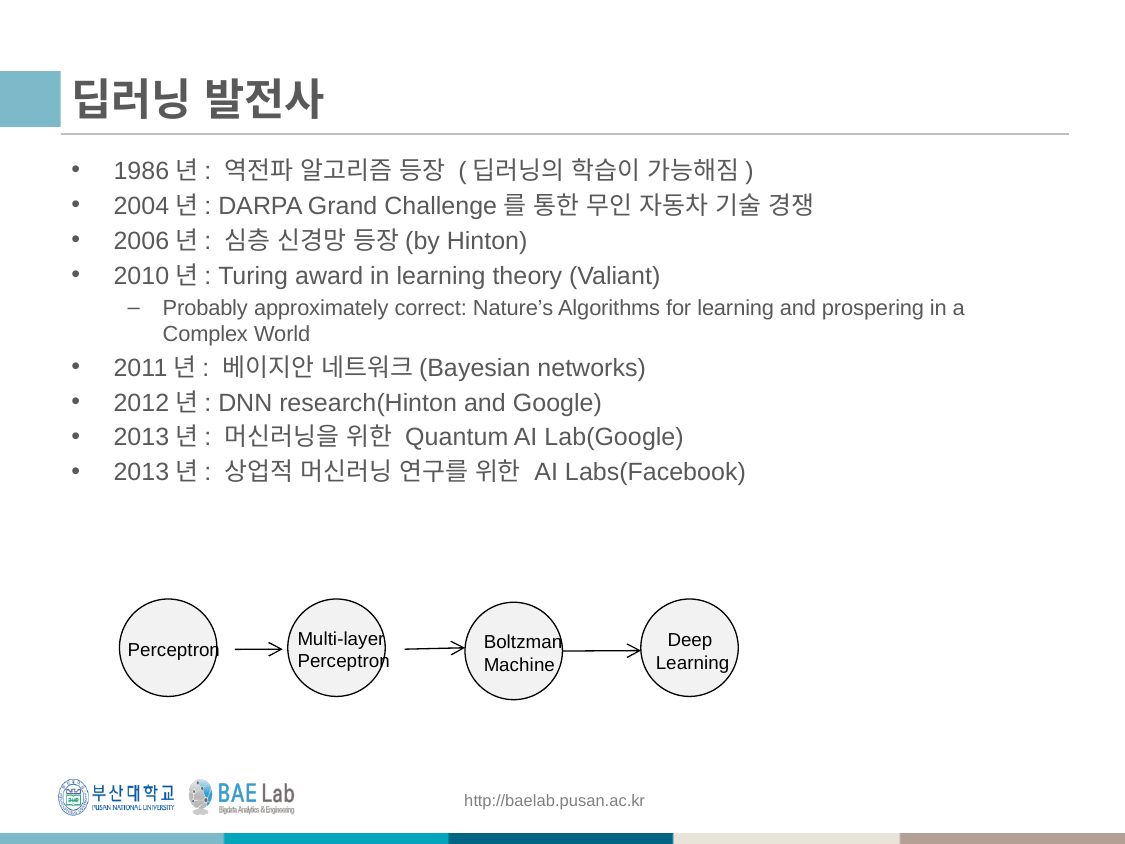

# 딥러닝 발전사
1986년: 역전파 알고리즘 등장 (딥러닝의 학습이 가능해짐)
2004년: DARPA Grand Challenge를 통한 무인 자동차 기술 경쟁
2006년: 심층 신경망 등장(by Hinton)
2010년: Turing award in learning theory (Valiant)
Probably approximately correct: Nature’s Algorithms for learning and prospering in a Complex World
2011년: 베이지안 네트워크(Bayesian networks)
2012년: DNN research(Hinton and Google)
2013년: 머신러닝을 위한 Quantum AI Lab(Google)
2013년: 상업적 머신러닝 연구를 위한 AI Labs(Facebook)

Multi-layer
Perceptron
Deep
Learning
Boltzman
Machine
Perceptron